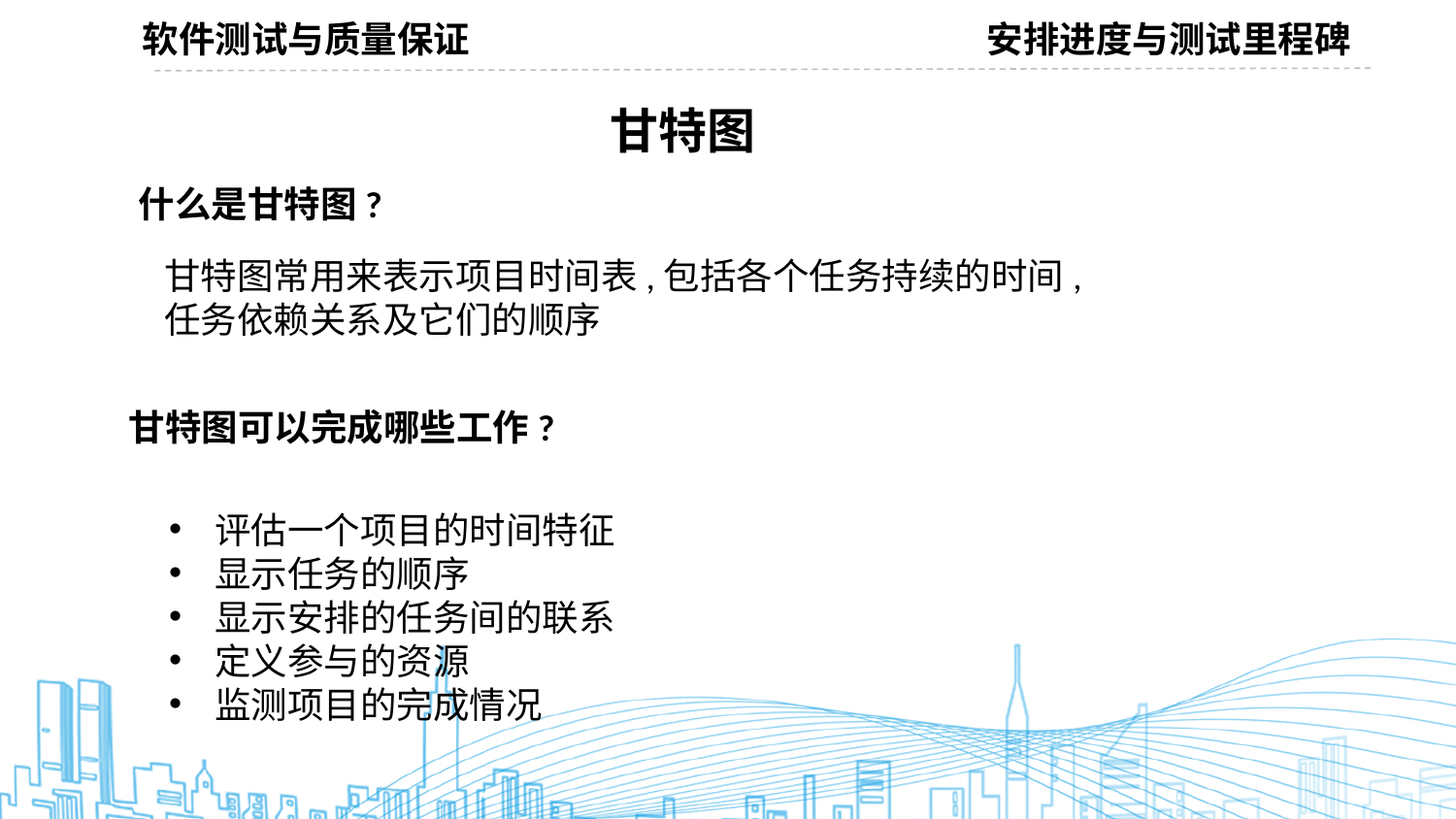

软件测试与质量保证
安排进度与测试里程碑
甘特图
什么是甘特图?
甘特图常用来表示项目时间表,包括各个任务持续的时间,任务依赖关系及它们的顺序
甘特图可以完成哪些工作?
评估一个项目的时间特征
显示任务的顺序
显示安排的任务间的联系
定义参与的资源
监测项目的完成情况